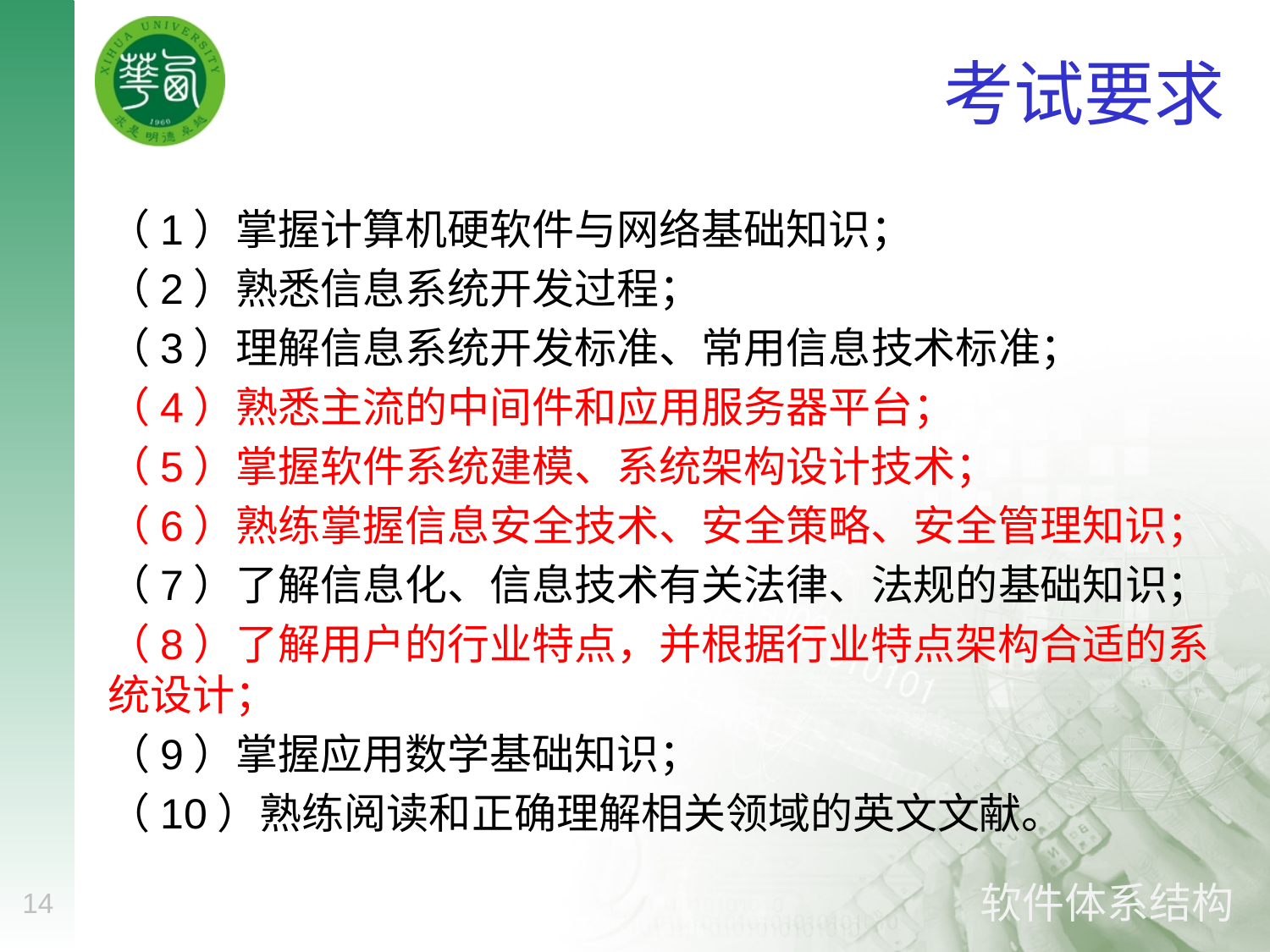

# 考试要求
（1）掌握计算机硬软件与网络基础知识；
（2）熟悉信息系统开发过程；
（3）理解信息系统开发标准、常用信息技术标准；
（4）熟悉主流的中间件和应用服务器平台；
（5）掌握软件系统建模、系统架构设计技术；
（6）熟练掌握信息安全技术、安全策略、安全管理知识；
（7）了解信息化、信息技术有关法律、法规的基础知识；
（8）了解用户的行业特点，并根据行业特点架构合适的系统设计；
（9）掌握应用数学基础知识；
（10）熟练阅读和正确理解相关领域的英文文献。
14